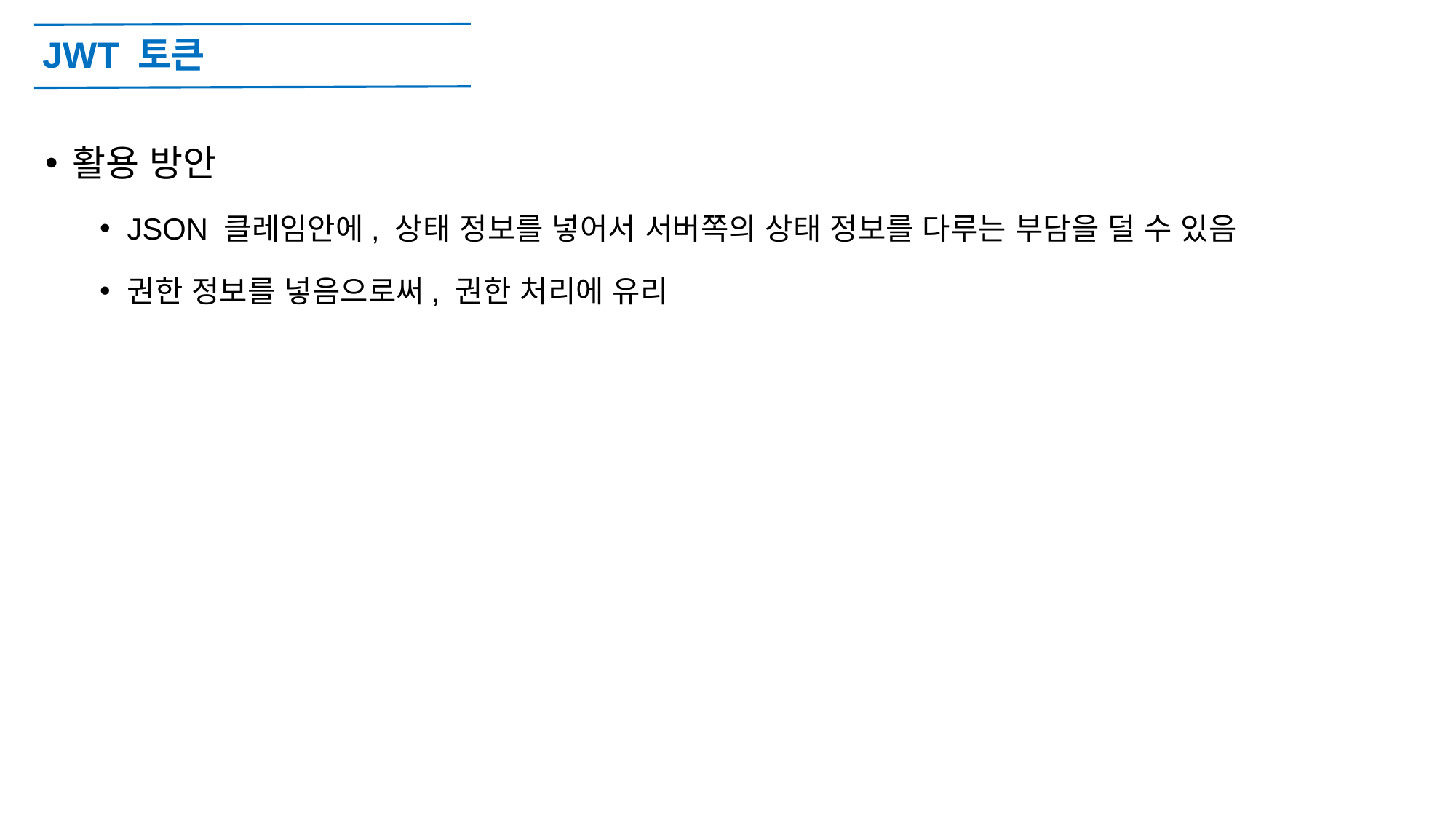

# JWT 토큰
활용 방안
JSON 클레임안에, 상태 정보를 넣어서 서버쪽의 상태 정보를 다루는 부담을 덜 수 있음
권한 정보를 넣음으로써, 권한 처리에 유리